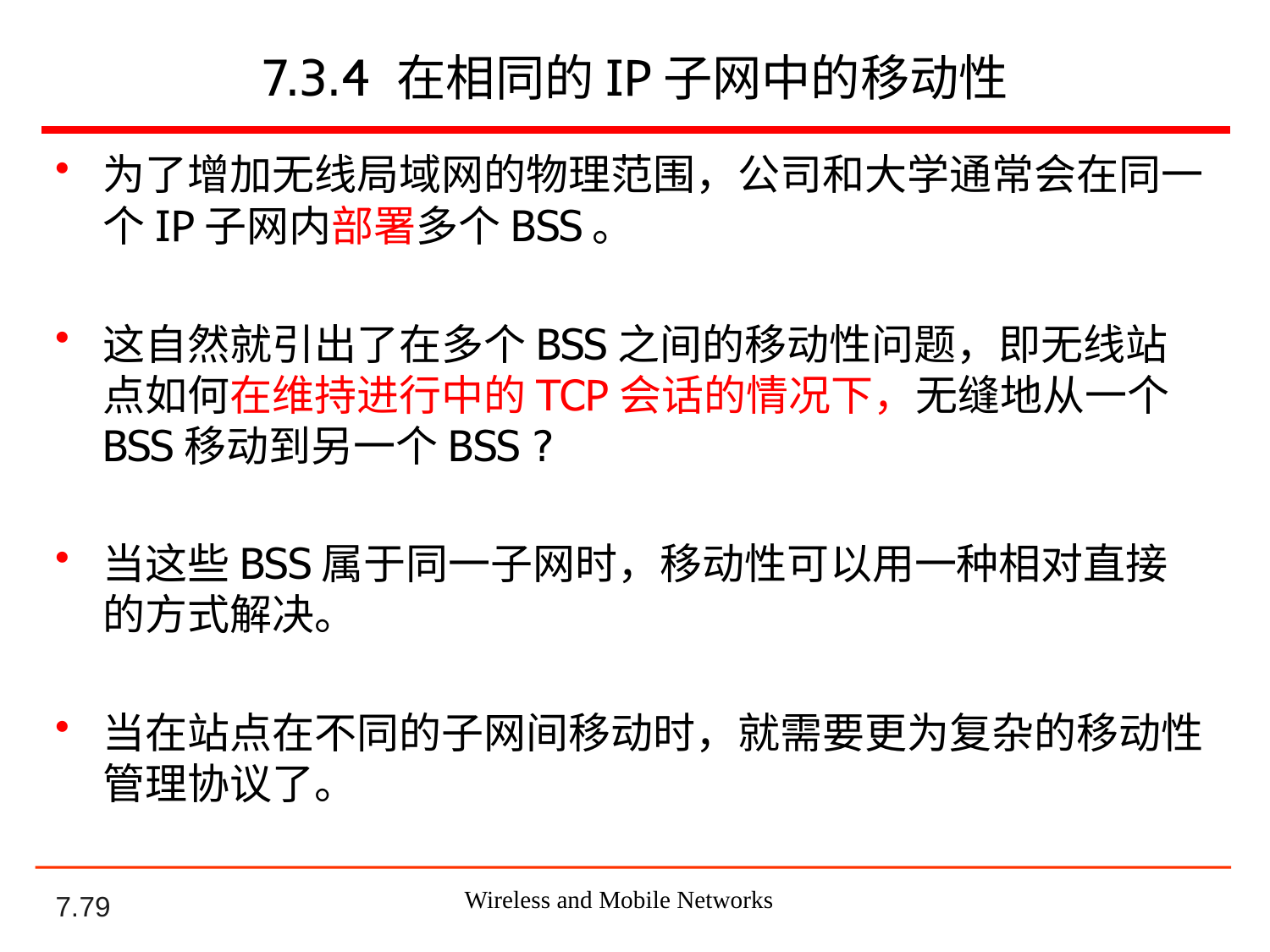

# 7.3.4 在相同的IP子网中的移动性
为了增加无线局域网的物理范围，公司和大学通常会在同一个IP子网内部署多个BSS。

这自然就引出了在多个BSS之间的移动性问题，即无线站点如何在维持进行中的TCP会话的情况下，无缝地从一个BSS移动到另一个BSS ?

当这些BSS属于同一子网时，移动性可以用一种相对直接的方式解决。

当在站点在不同的子网间移动时，就需要更为复杂的移动性管理协议了。